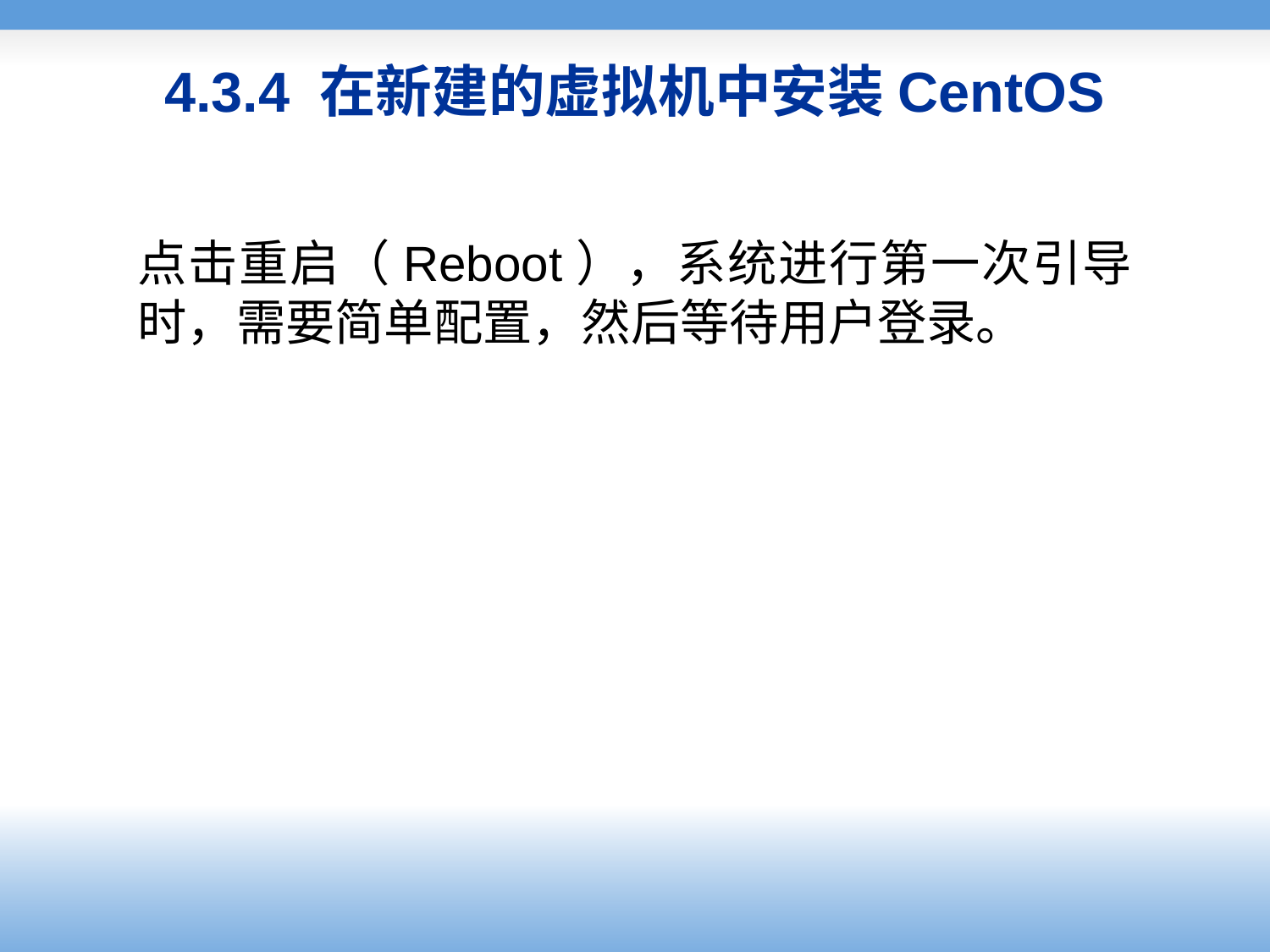

# 4.3.4 在新建的虚拟机中安装CentOS
点击重启（Reboot），系统进行第一次引导时，需要简单配置，然后等待用户登录。